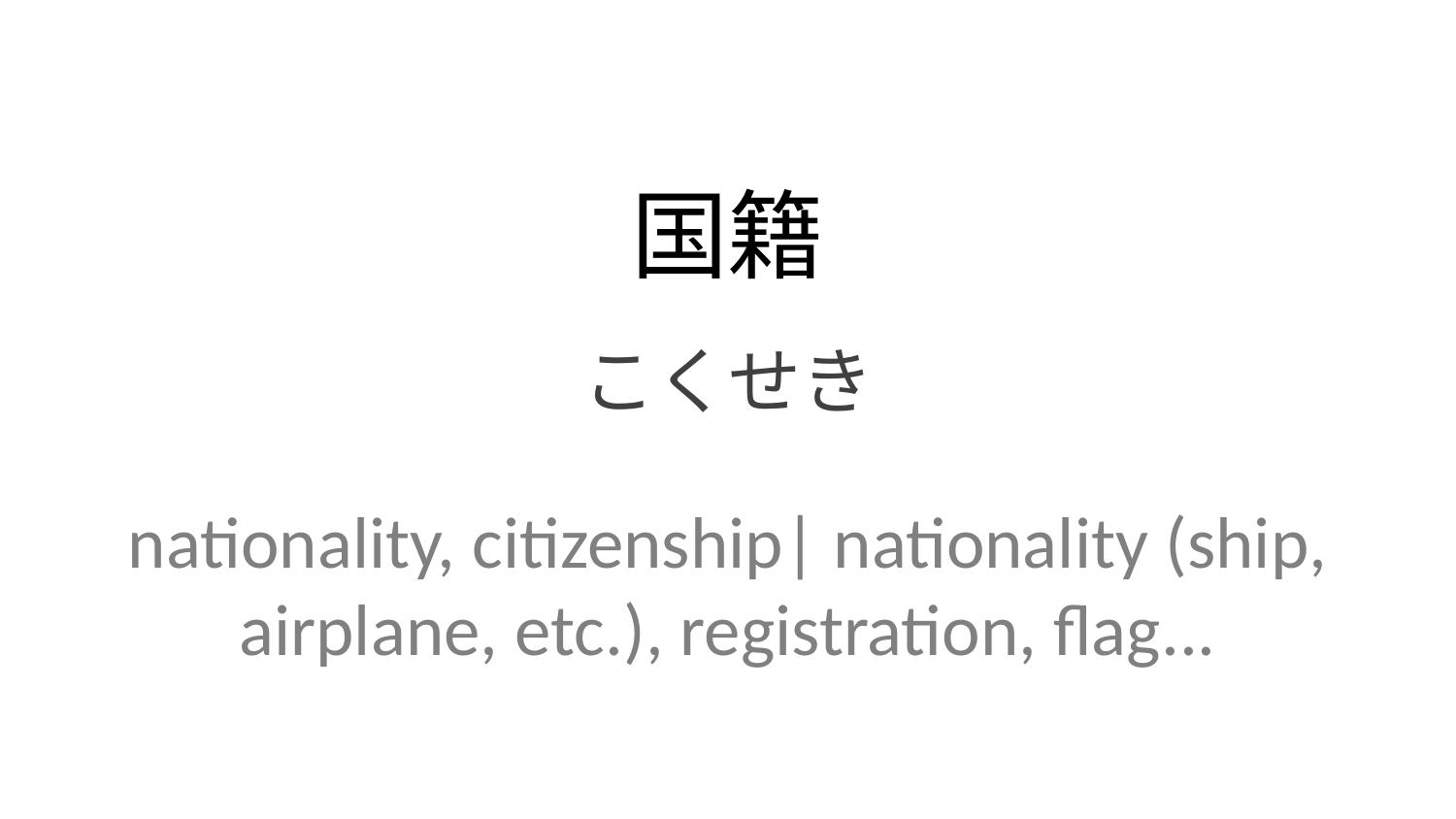

国籍

こくせき
nationality, citizenship| nationality (ship, airplane, etc.), registration, flag...